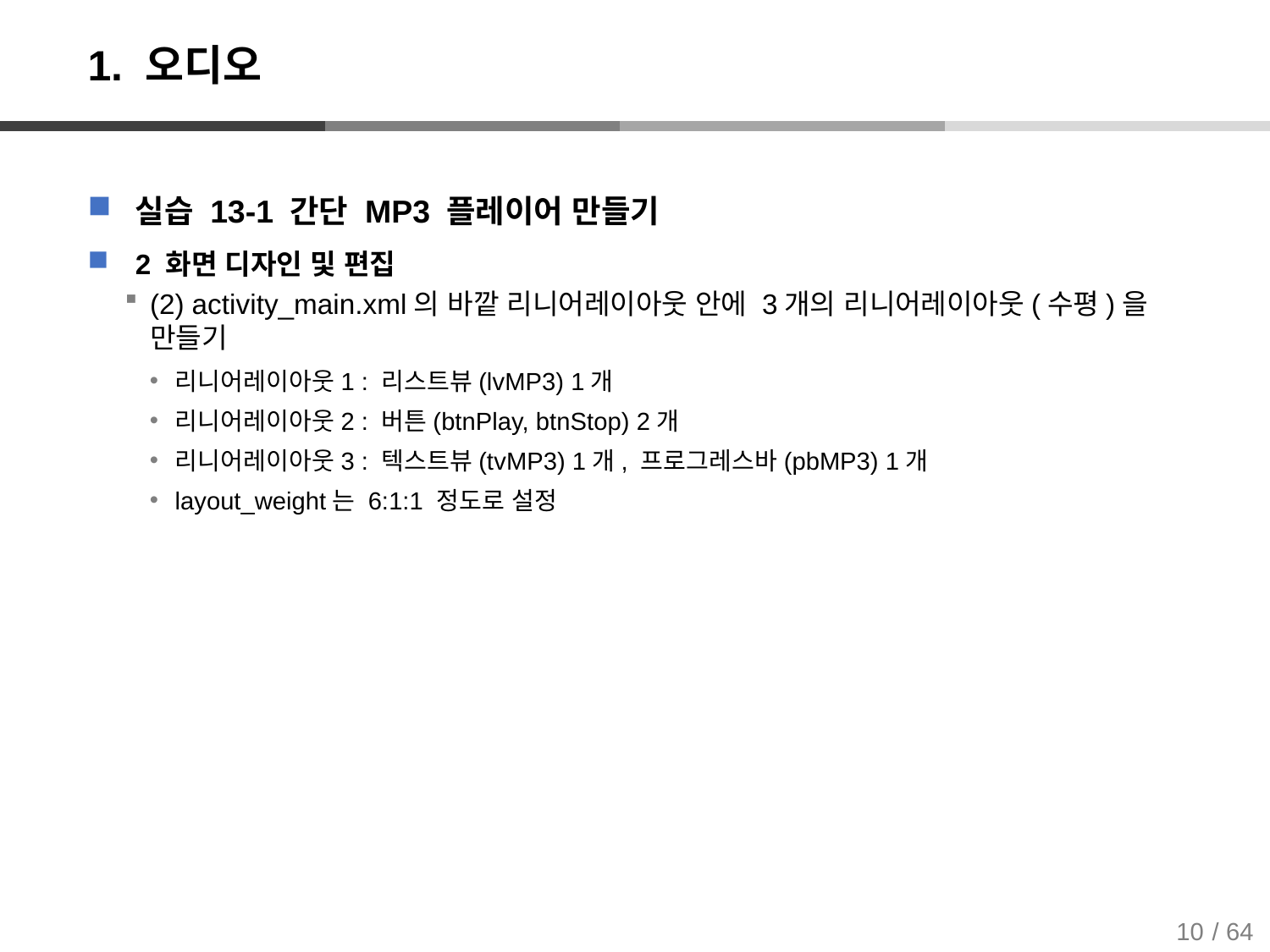

# 1. 오디오
실습 13-1 간단 MP3 플레이어 만들기
2 화면 디자인 및 편집
(2) activity_main.xml의 바깥 리니어레이아웃 안에 3개의 리니어레이아웃(수평)을 만들기
리니어레이아웃1 : 리스트뷰(lvMP3) 1개
리니어레이아웃2 : 버튼(btnPlay, btnStop) 2개
리니어레이아웃3 : 텍스트뷰(tvMP3) 1개, 프로그레스바(pbMP3) 1개
layout_weight는 6:1:1 정도로 설정